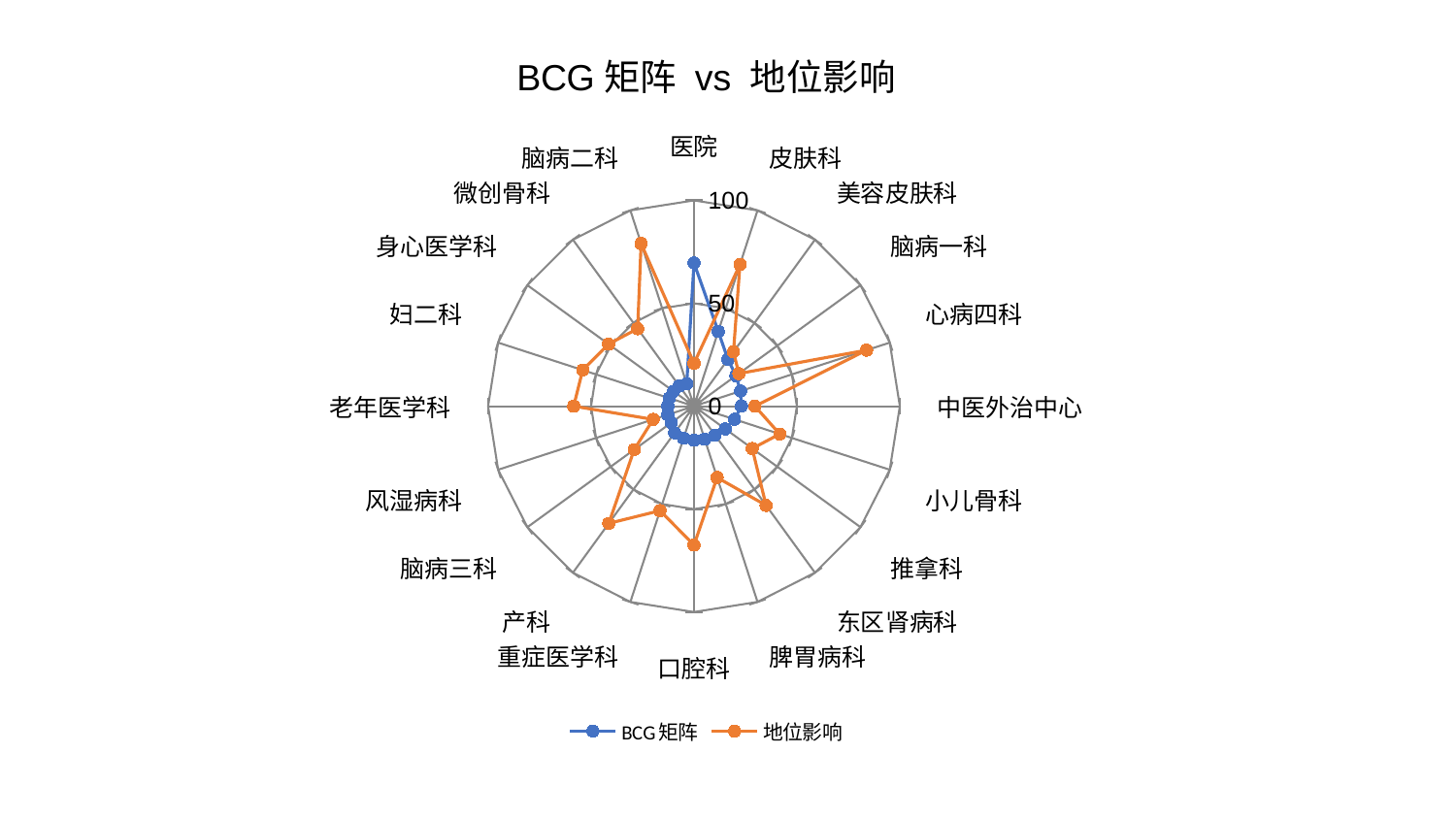

### Chart: BCG矩阵 vs 地位影响

| Category | BCG矩阵 | 地位影响 |
|---|---|---|
| 医院 | 69.58310347946944 | 20.840577846805303 |
| 皮肤科 | 38.2013523061798 | 72.38361422199817 |
| 美容皮肤科 | 28.12475777463405 | 32.72700822310645 |
| 脑病一科 | 25.21997983206251 | 26.978184080497872 |
| 心病四科 | 23.799894053051265 | 88.16893135734323 |
| 中医外治中心 | 23.046771515544297 | 29.63102725425121 |
| 小儿骨科 | 20.70724899794976 | 43.80860208665504 |
| 推拿科 | 18.83736658682013 | 35.00674861205365 |
| 东区肾病科 | 17.31886415456539 | 59.60093554845676 |
| 脾胃病科 | 16.86398599474045 | 36.43112722589505 |
| 口腔科 | 16.519210777592736 | 67.50523488721305 |
| 重症医学科 | 16.374669931589537 | 53.389273314738546 |
| 产科 | 15.941122256457627 | 70.39604983380335 |
| 脑病三科 | 13.586693581564926 | 35.88152628014782 |
| 风湿病科 | 13.408701587378255 | 20.816796197083978 |
| 老年医学科 | 12.697319051148249 | 58.42090970559241 |
| 妇二科 | 12.67332923582121 | 56.84675846883286 |
| 身心医学科 | 12.31827652925058 | 51.317733810173024 |
| 微创骨科 | 12.158545902525459 | 46.538865722320985 |
| 脑病二科 | 11.410423775125997 | 83.09876777430446 |
82